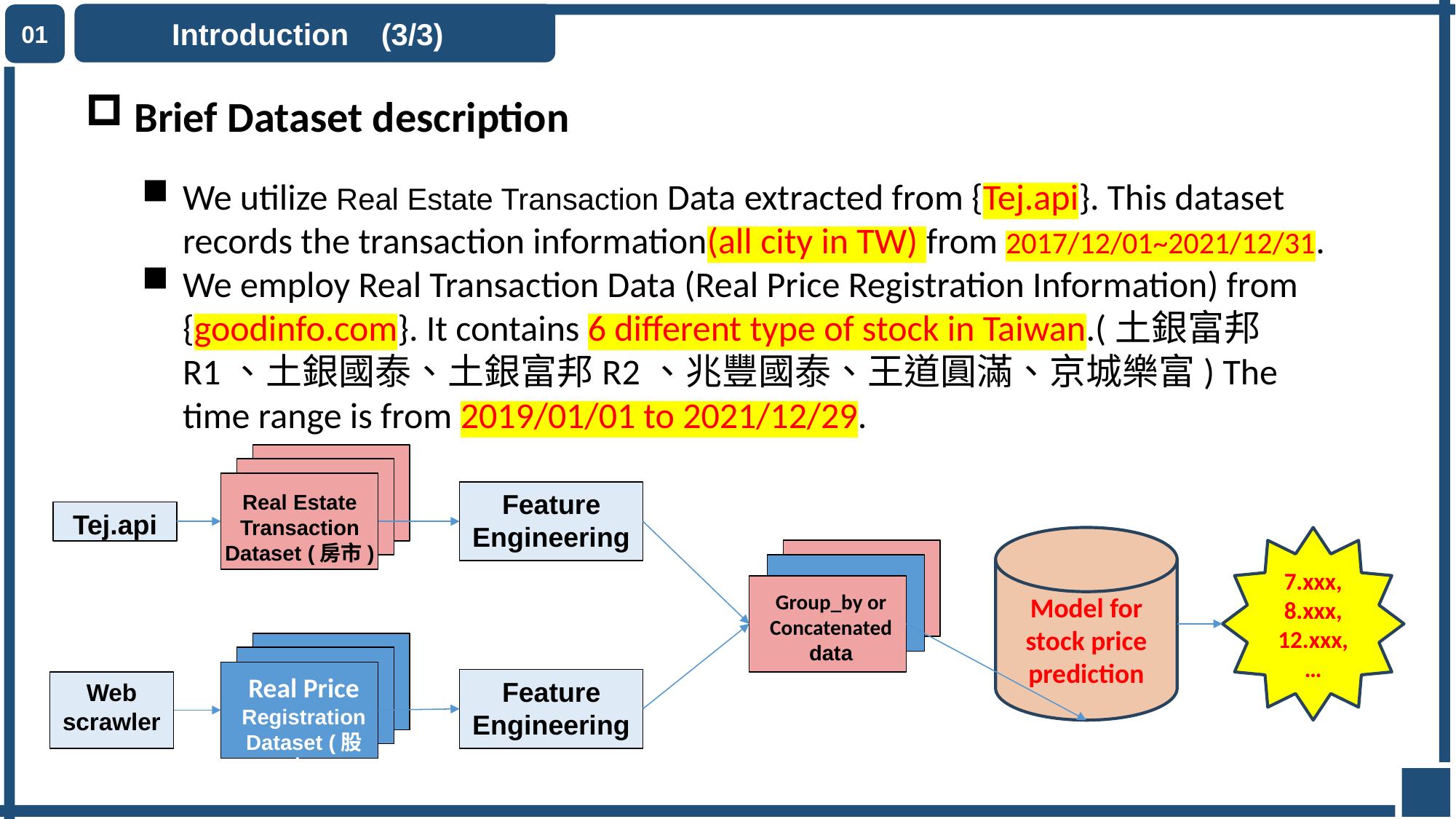

Introduction

01
(3/3)
 Brief Dataset description
We utilize Real Estate Transaction Data extracted from {Tej.api}. This dataset  records the transaction information(all city in TW) from 2017/12/01~2021/12/31.
We ​employ Real Transaction Data (Real Price Registration Information) from {goodinfo.com}. It contains 6 different type of stock in Taiwan.(土銀富邦R1、土銀國泰、土銀富邦R2、兆豐國泰、王道圓滿、京城樂富) The time range is from 2019/01/01 to 2021/12/29.

Feature
Engineering
Real Estate Transaction Dataset (房市)
Tej.api
Model for stock price prediction
7.xxx,
8.xxx,
12.xxx,
…

Group_by or
Concatenated
data

Real Price
Registration
Dataset (股市)
Feature
Engineering
Web
scrawler

8